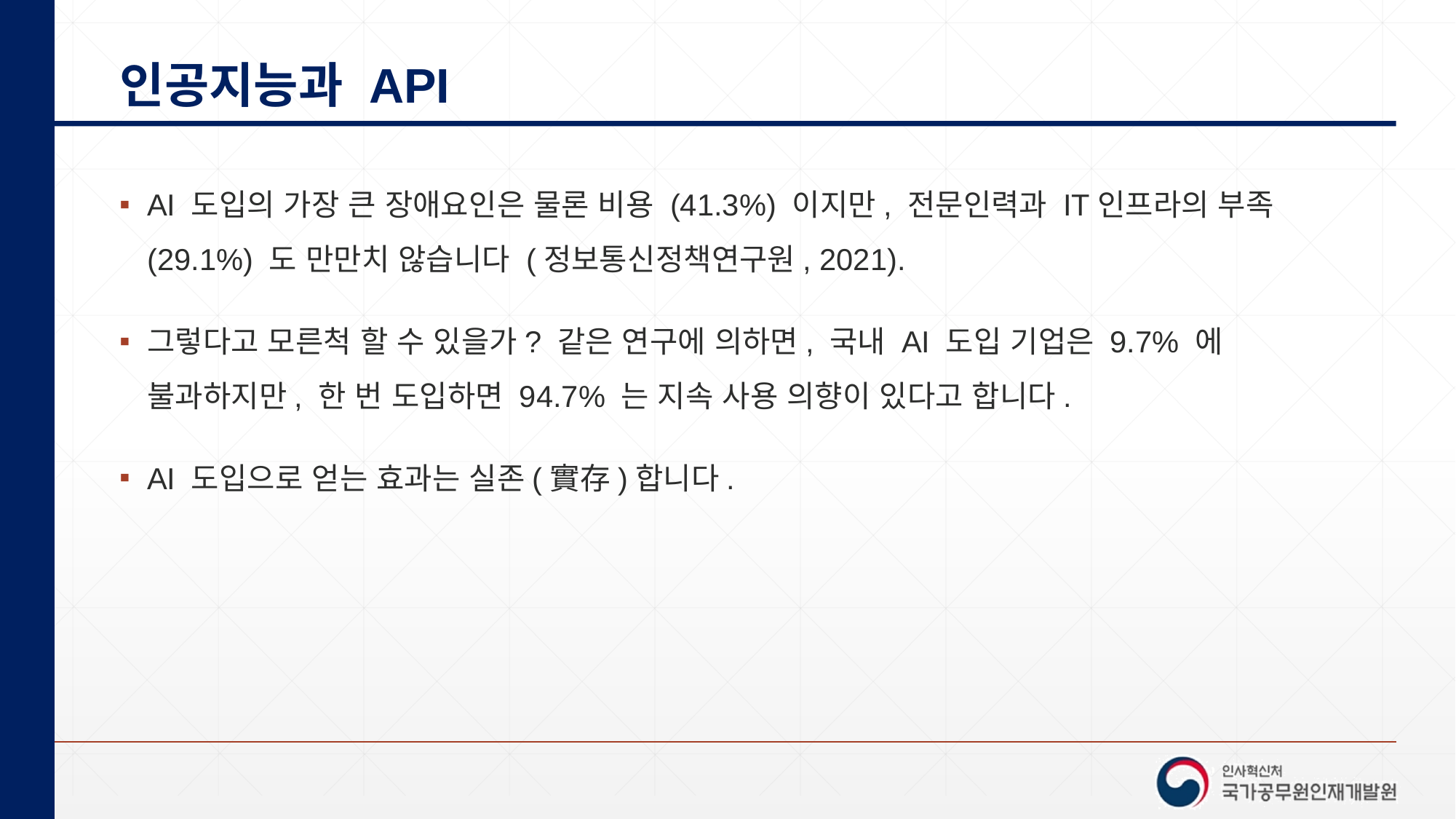

# 인공지능과 API
AI 도입의 가장 큰 장애요인은 물론 비용 (41.3%) 이지만, 전문인력과 IT인프라의 부족 (29.1%) 도 만만치 않습니다 (정보통신정책연구원, 2021).
그렇다고 모른척 할 수 있을가? 같은 연구에 의하면, 국내 AI 도입 기업은 9.7% 에 불과하지만, 한 번 도입하면 94.7% 는 지속 사용 의향이 있다고 합니다.
AI 도입으로 얻는 효과는 실존(實存)합니다.